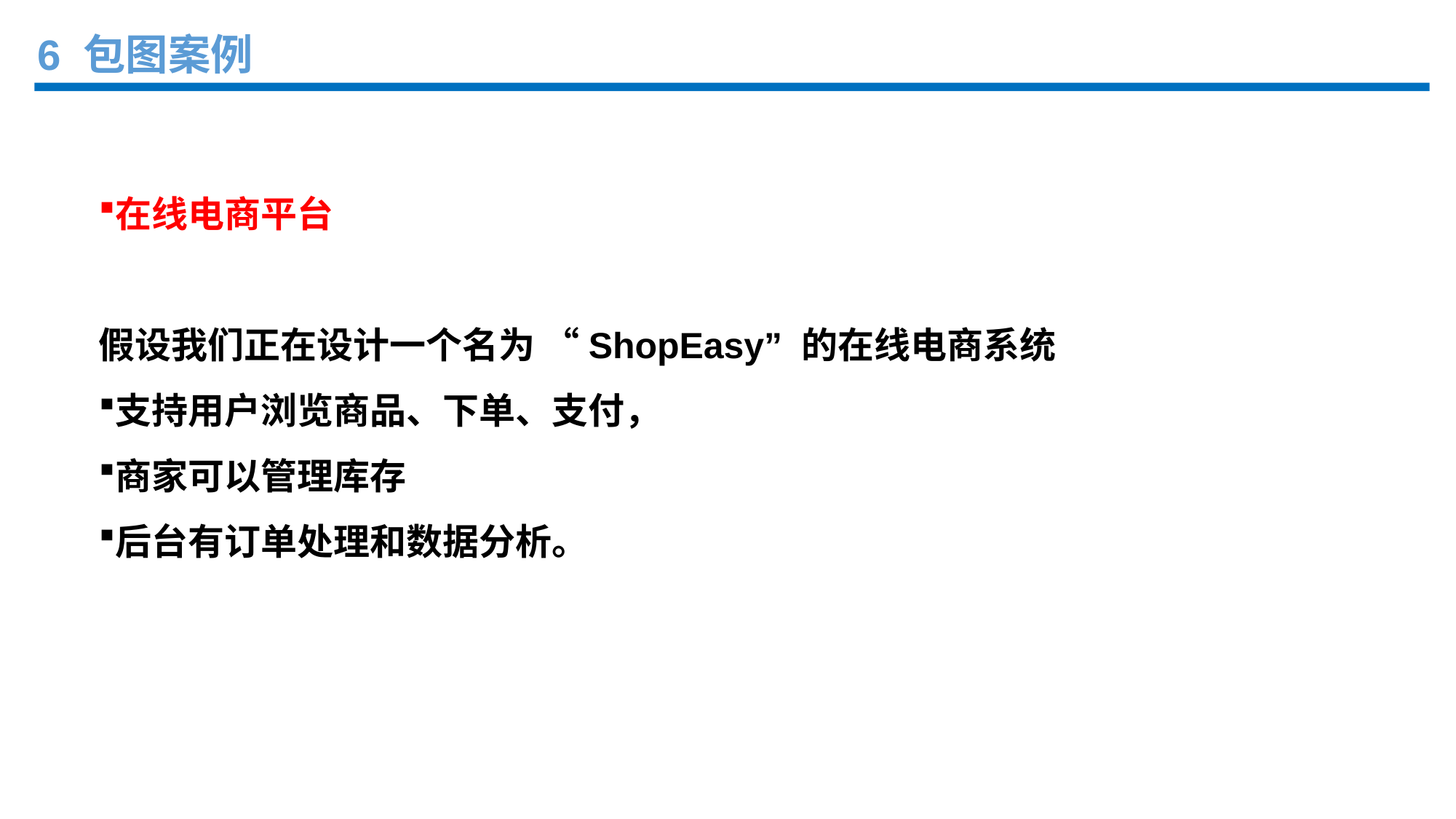

6 包图案例
在线电商平台

假设我们正在设计一个名为 “ShopEasy” 的在线电商系统
支持用户浏览商品、下单、支付，
商家可以管理库存
后台有订单处理和数据分析。